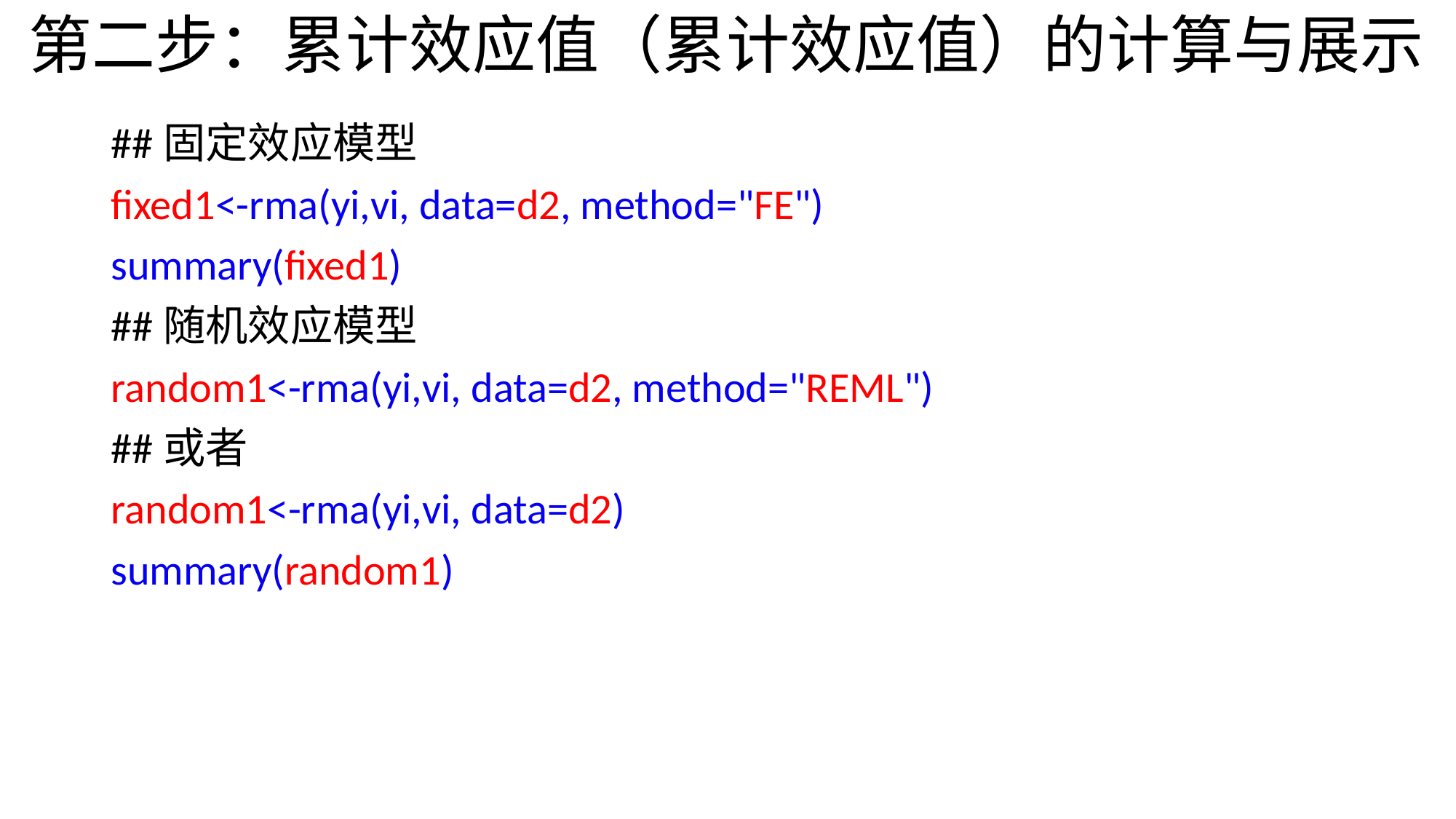

# 第二步：累计效应值（累计效应值）的计算与展示
##固定效应模型
fixed1<-rma(yi,vi, data=d2, method="FE")
summary(fixed1)
##随机效应模型
random1<-rma(yi,vi, data=d2, method="REML")
##或者
random1<-rma(yi,vi, data=d2)
summary(random1)